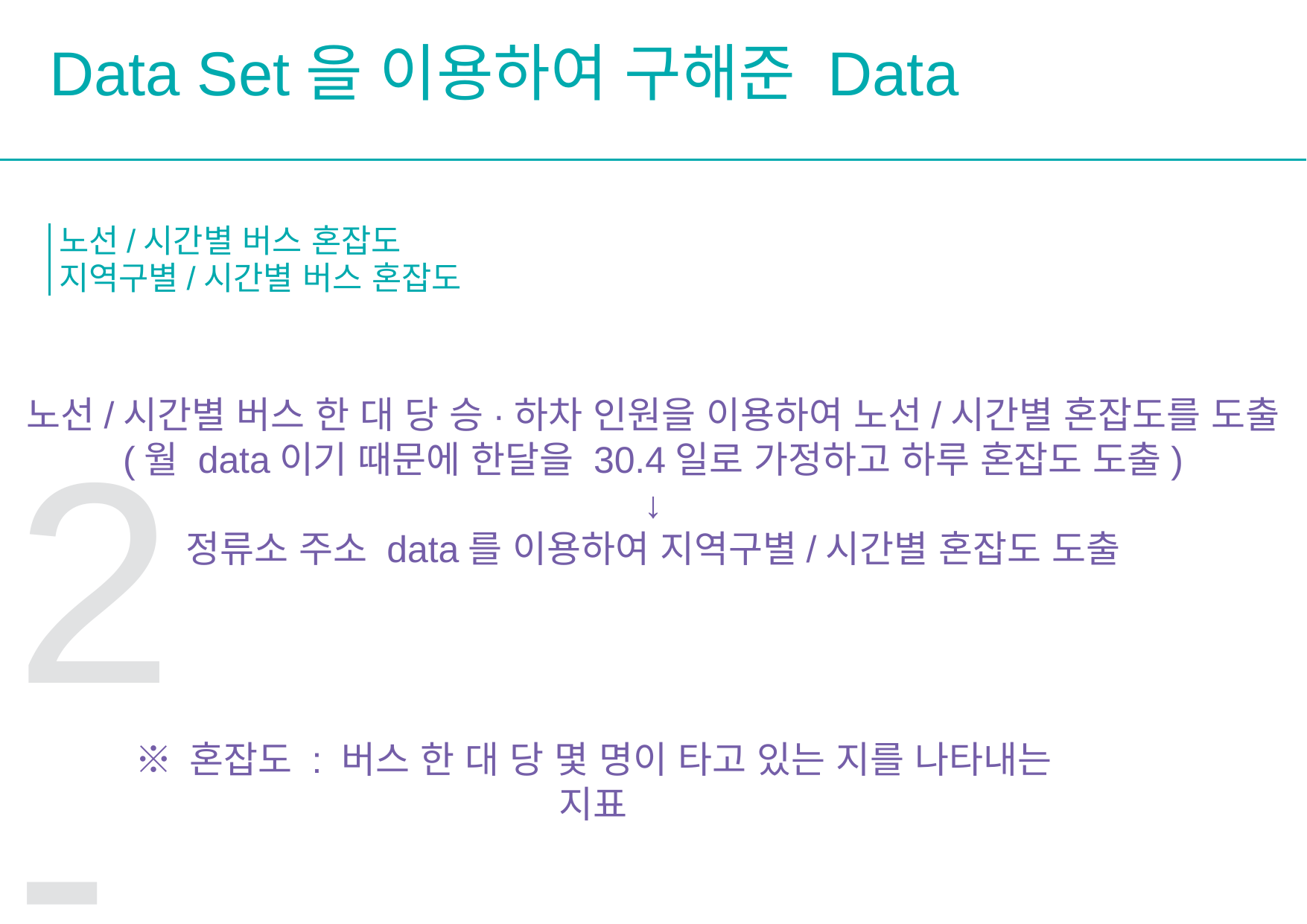

Data Set을 이용하여 구해준 Data
노선/시간별 버스 혼잡도
지역구별/시간별 버스 혼잡도
노선/시간별 버스 한 대 당 승·하차 인원을 이용하여 노선/시간별 혼잡도를 도출
(월 data이기 때문에 한달을 30.4일로 가정하고 하루 혼잡도 도출)
↓
정류소 주소 data를 이용하여 지역구별/시간별 혼잡도 도출
2-4
※ 혼잡도 : 버스 한 대 당 몇 명이 타고 있는 지를 나타내는 지표